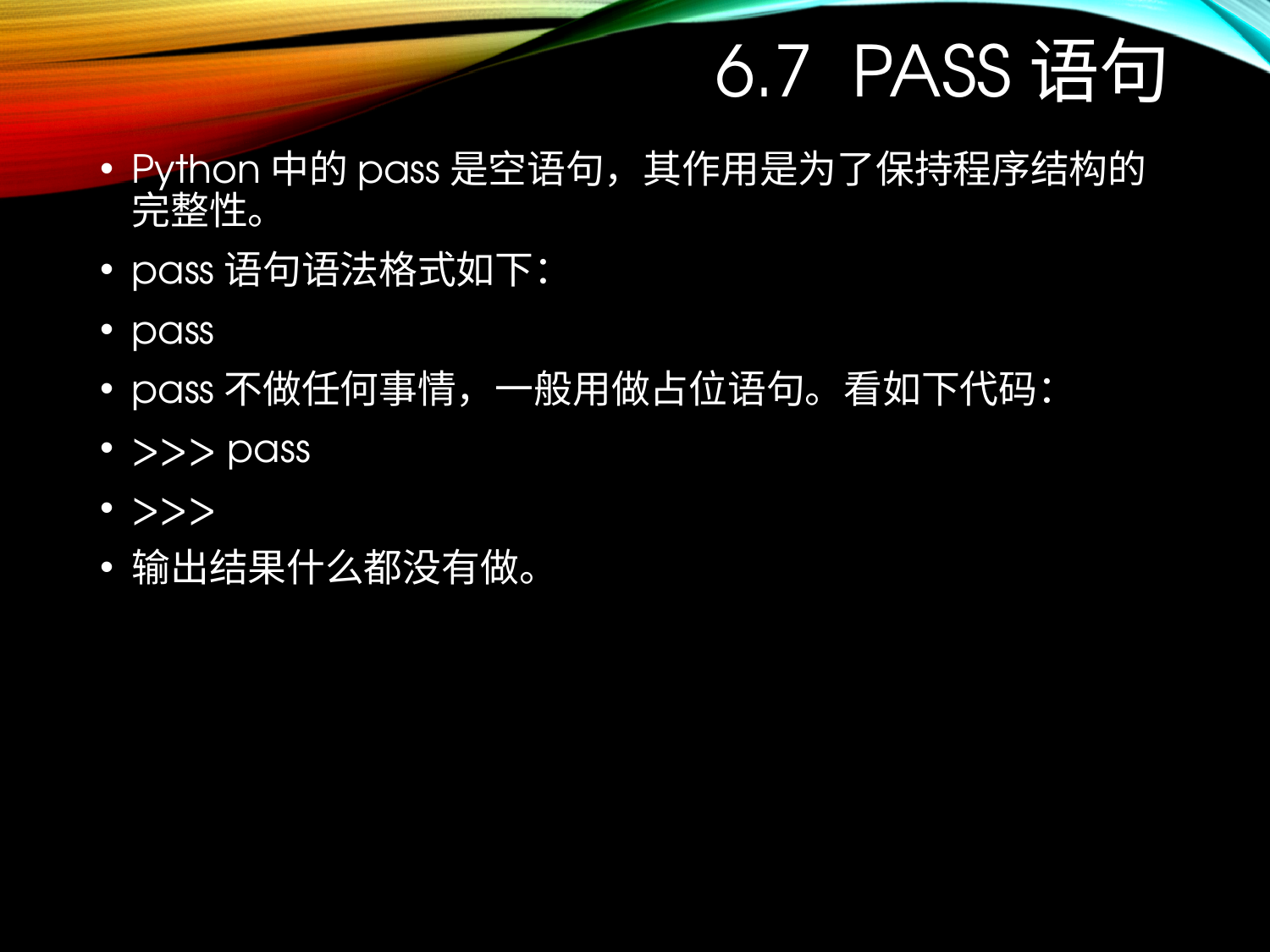

# 6.7  pass语句
Python中的pass是空语句，其作用是为了保持程序结构的完整性。
pass语句语法格式如下：
pass
pass不做任何事情，一般用做占位语句。看如下代码：
>>> pass
>>>
输出结果什么都没有做。